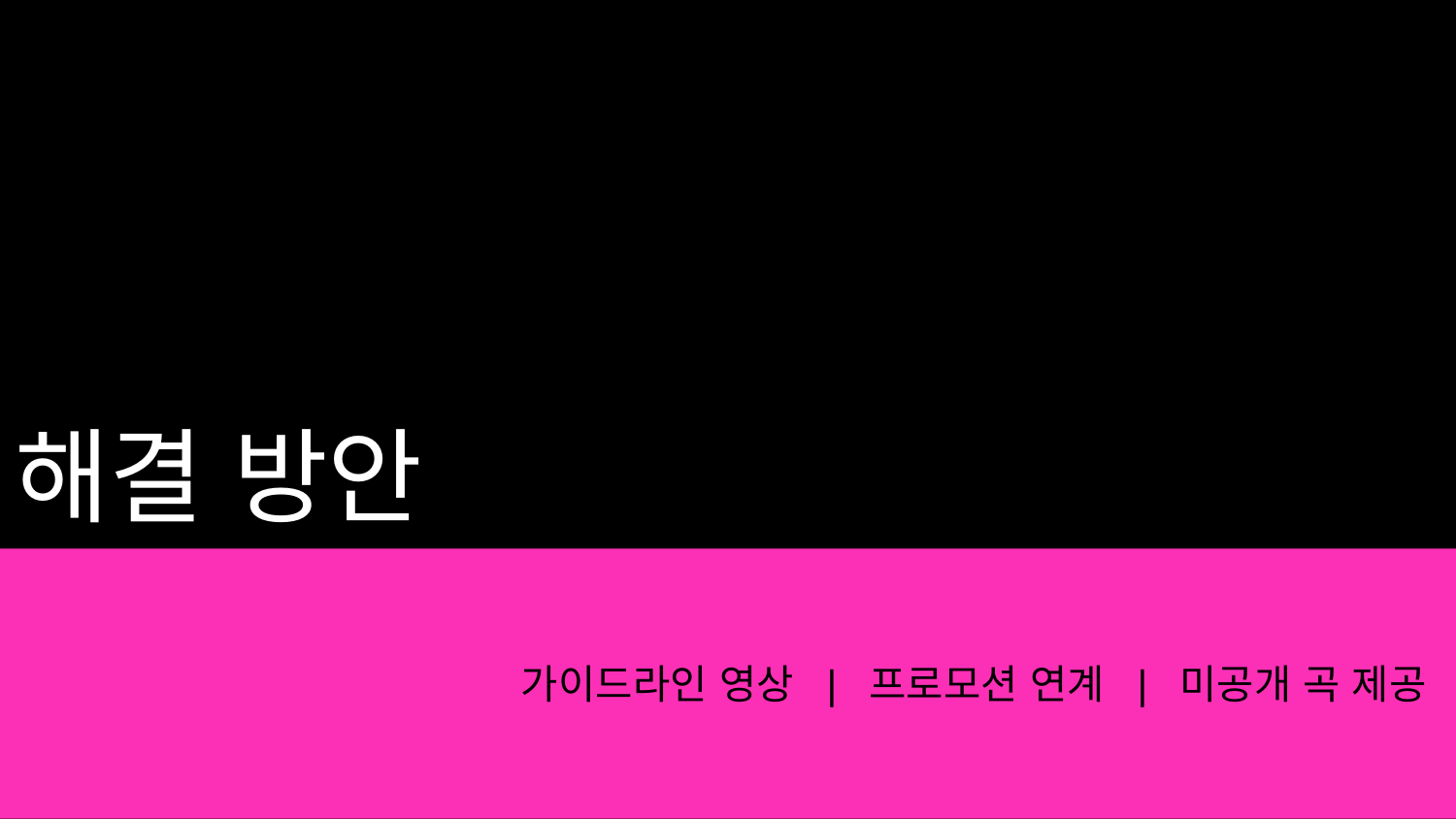

# 해결 방안

가이드라인 영상  |  프로모션 연계  |  미공개 곡 제공